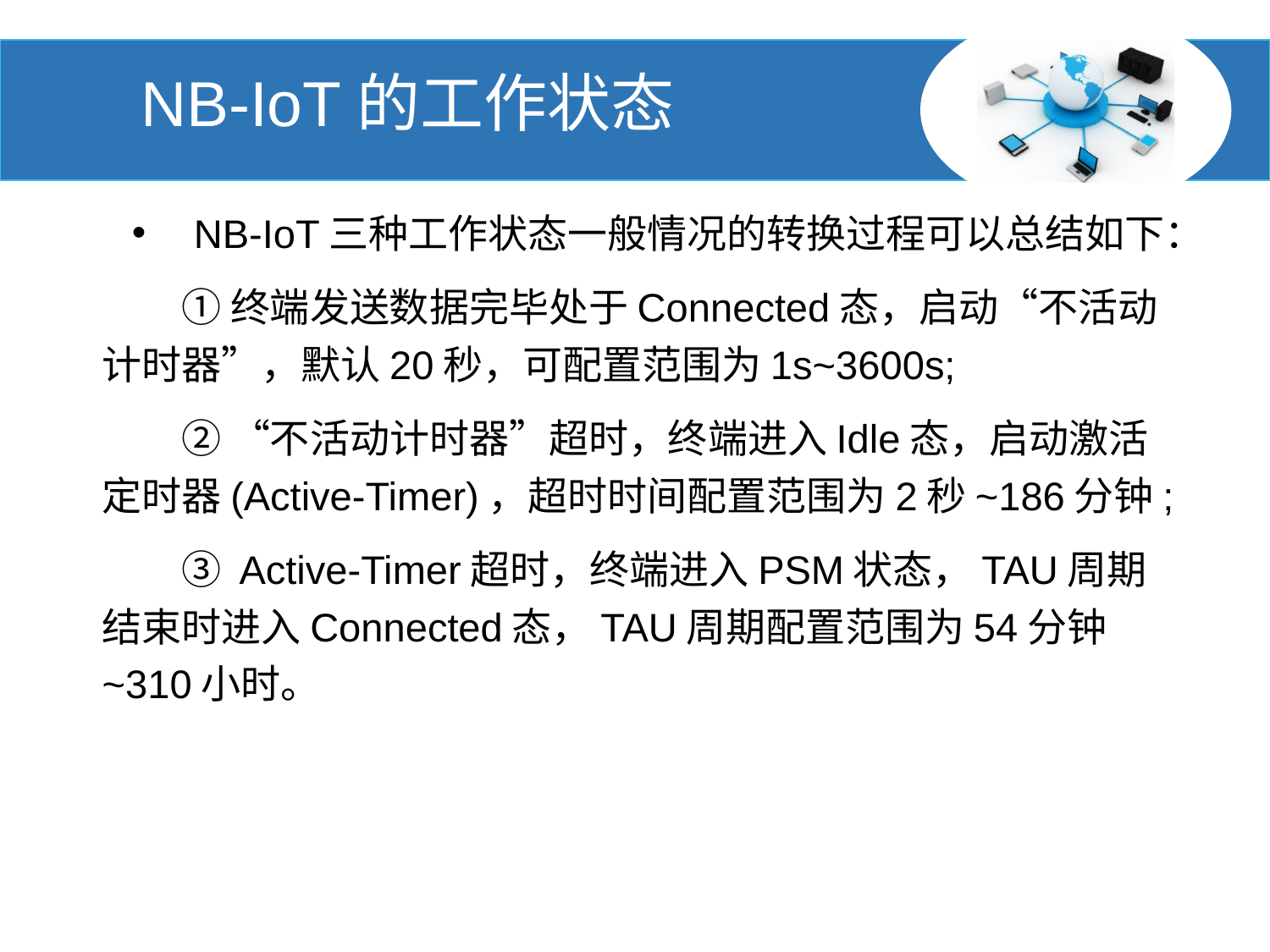

# NB-IoT的工作状态
　NB-IoT三种工作状态一般情况的转换过程可以总结如下：
　　① 终端发送数据完毕处于Connected态，启动“不活动计时器”，默认20秒，可配置范围为1s~3600s;
　　② “不活动计时器”超时，终端进入Idle态，启动激活定时器(Active-Timer)，超时时间配置范围为2秒~186分钟;
　　③ Active-Timer超时，终端进入PSM状态，TAU周期结束时进入Connected态，TAU周期配置范围为54分钟~310小时。